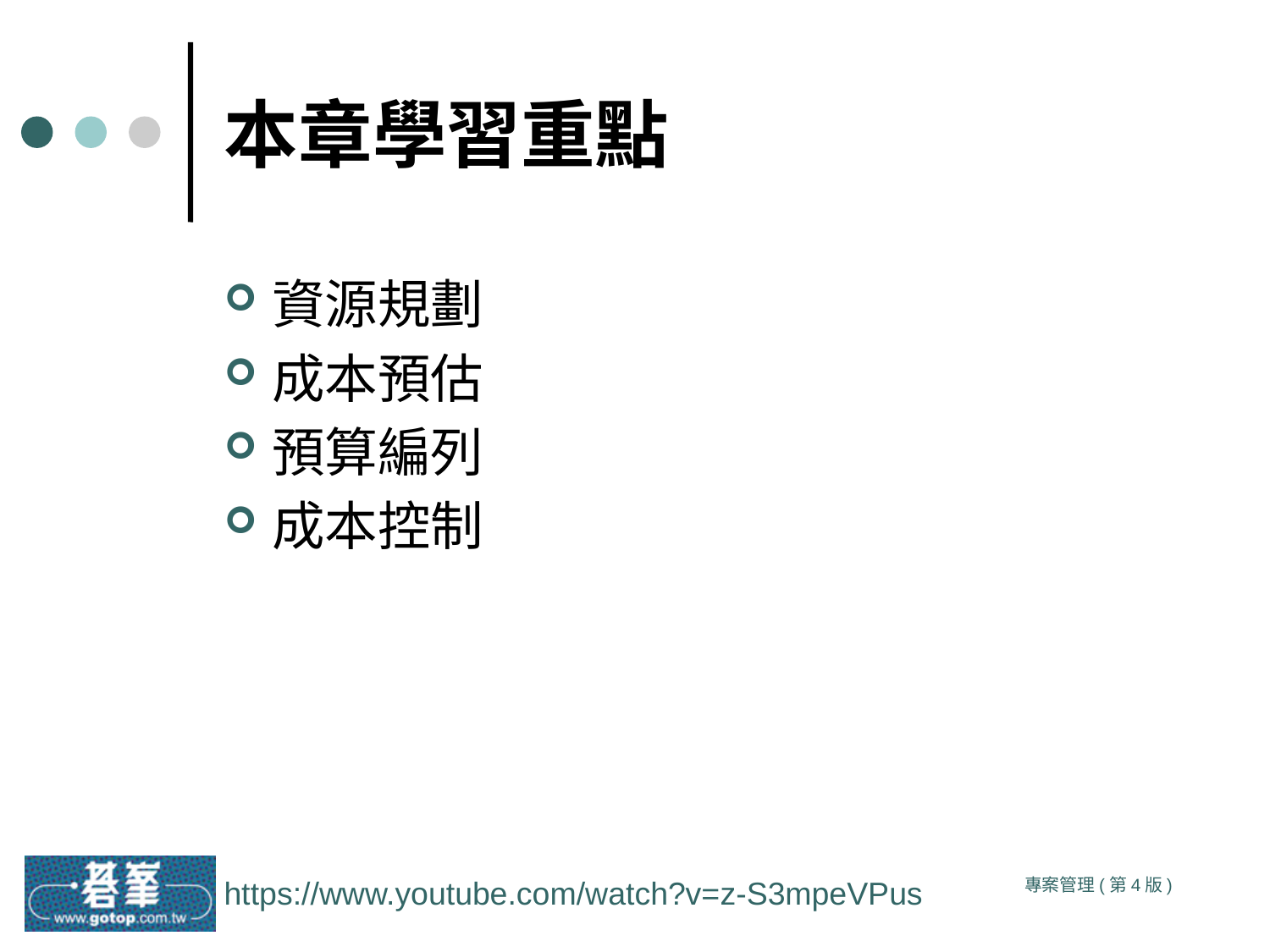

# 本章學習重點
資源規劃
成本預估
預算編列
成本控制
https://www.youtube.com/watch?v=z-S3mpeVPus
專案管理(第4版)